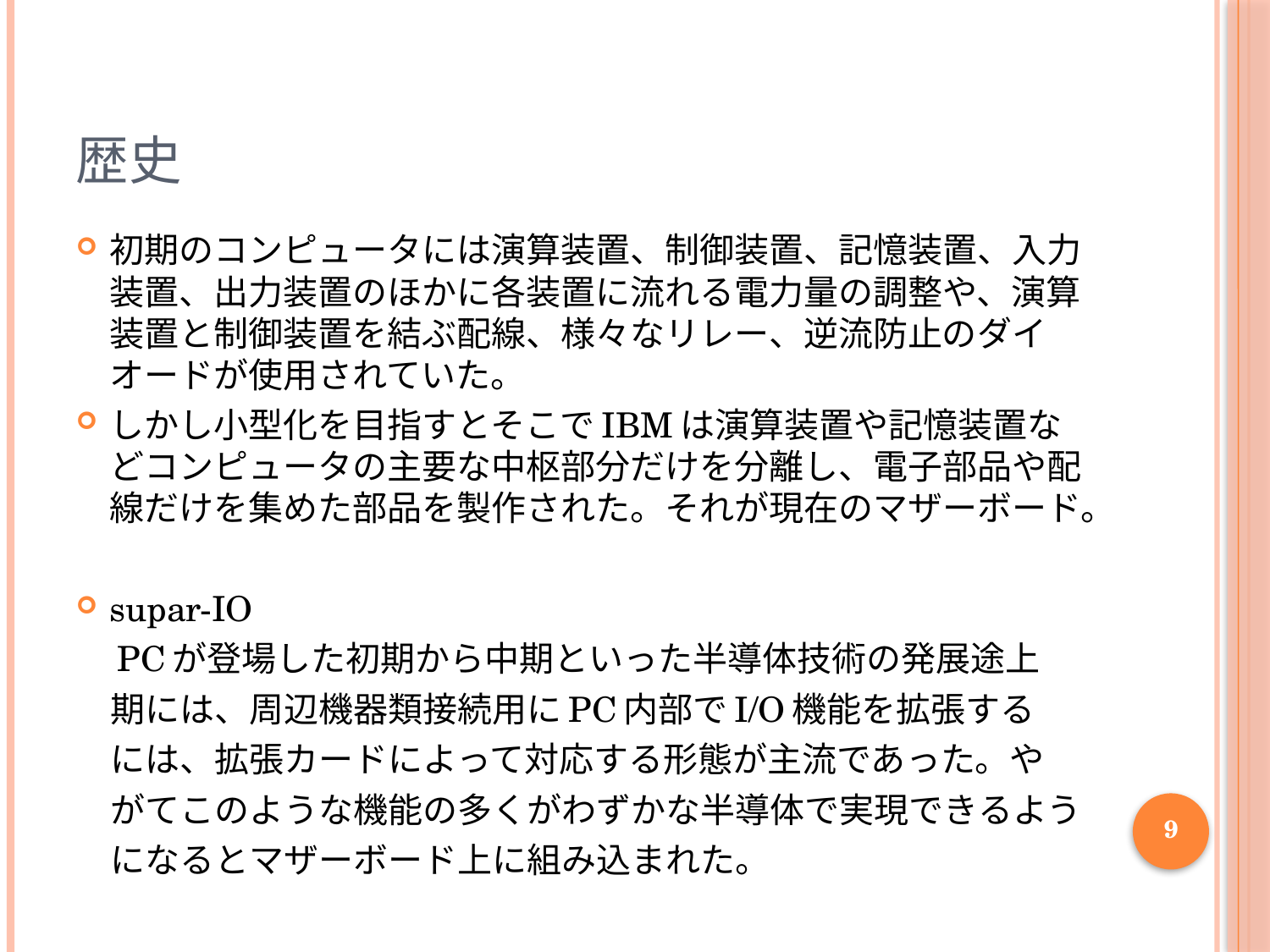

# 歴史
初期のコンピュータには演算装置、制御装置、記憶装置、入力装置、出力装置のほかに各装置に流れる電力量の調整や、演算装置と制御装置を結ぶ配線、様々なリレー、逆流防止のダイオードが使用されていた。
しかし小型化を目指すとそこでIBMは演算装置や記憶装置などコンピュータの主要な中枢部分だけを分離し、電子部品や配線だけを集めた部品を製作された。それが現在のマザーボード。

supar-IO
　PCが登場した初期から中期といった半導体技術の発展途上
　期には、周辺機器類接続用にPC内部でI/O機能を拡張する
　には、拡張カードによって対応する形態が主流であった。や
　がてこのような機能の多くがわずかな半導体で実現できるよう
　になるとマザーボード上に組み込まれた。

9